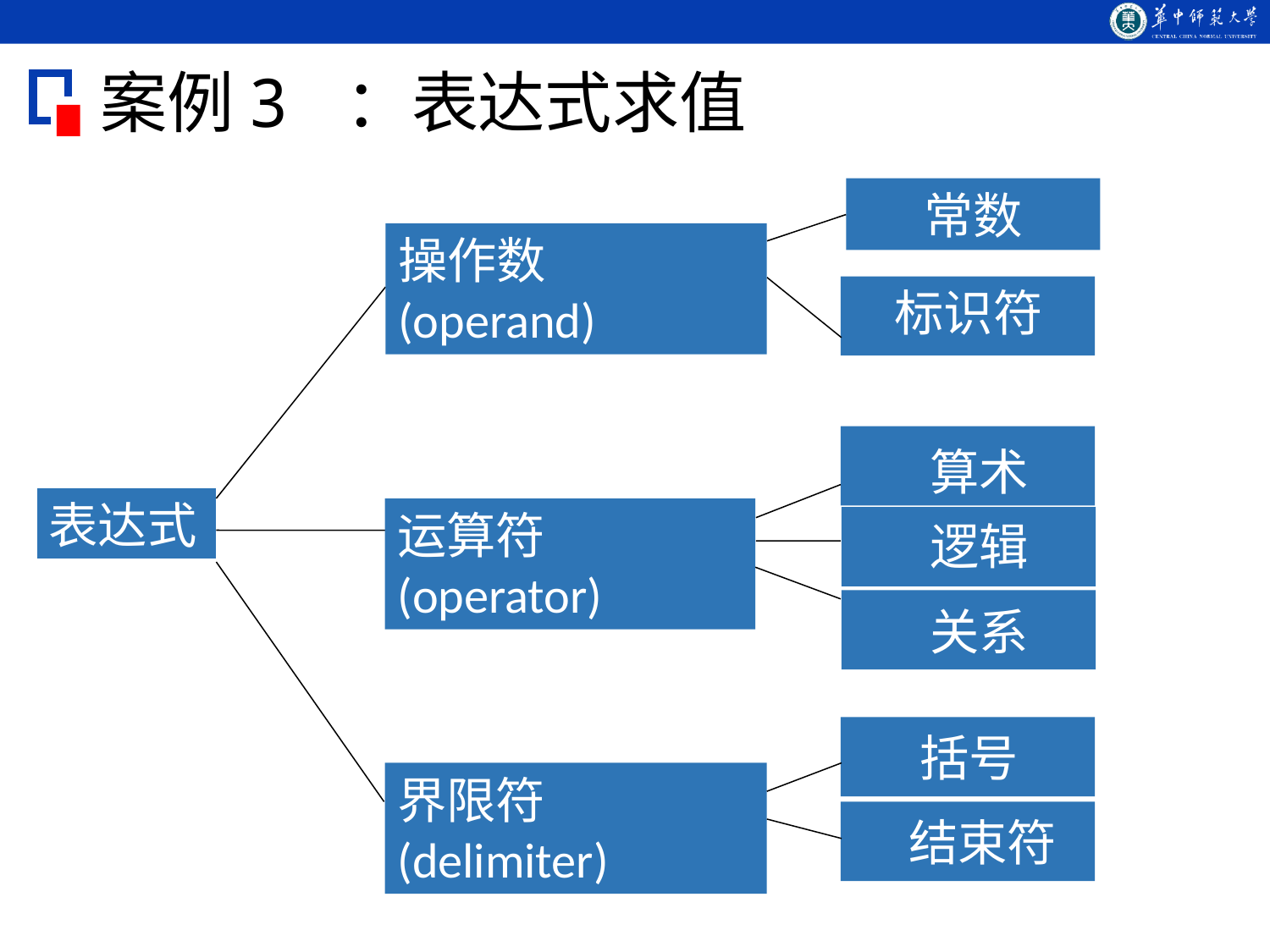

# 案例3 ：表达式求值
常数

标识符

操作数(operand)

运算符(operator)

界限符(delimiter)

    算术

    逻辑

    关系

表达式

    括号

   结束符